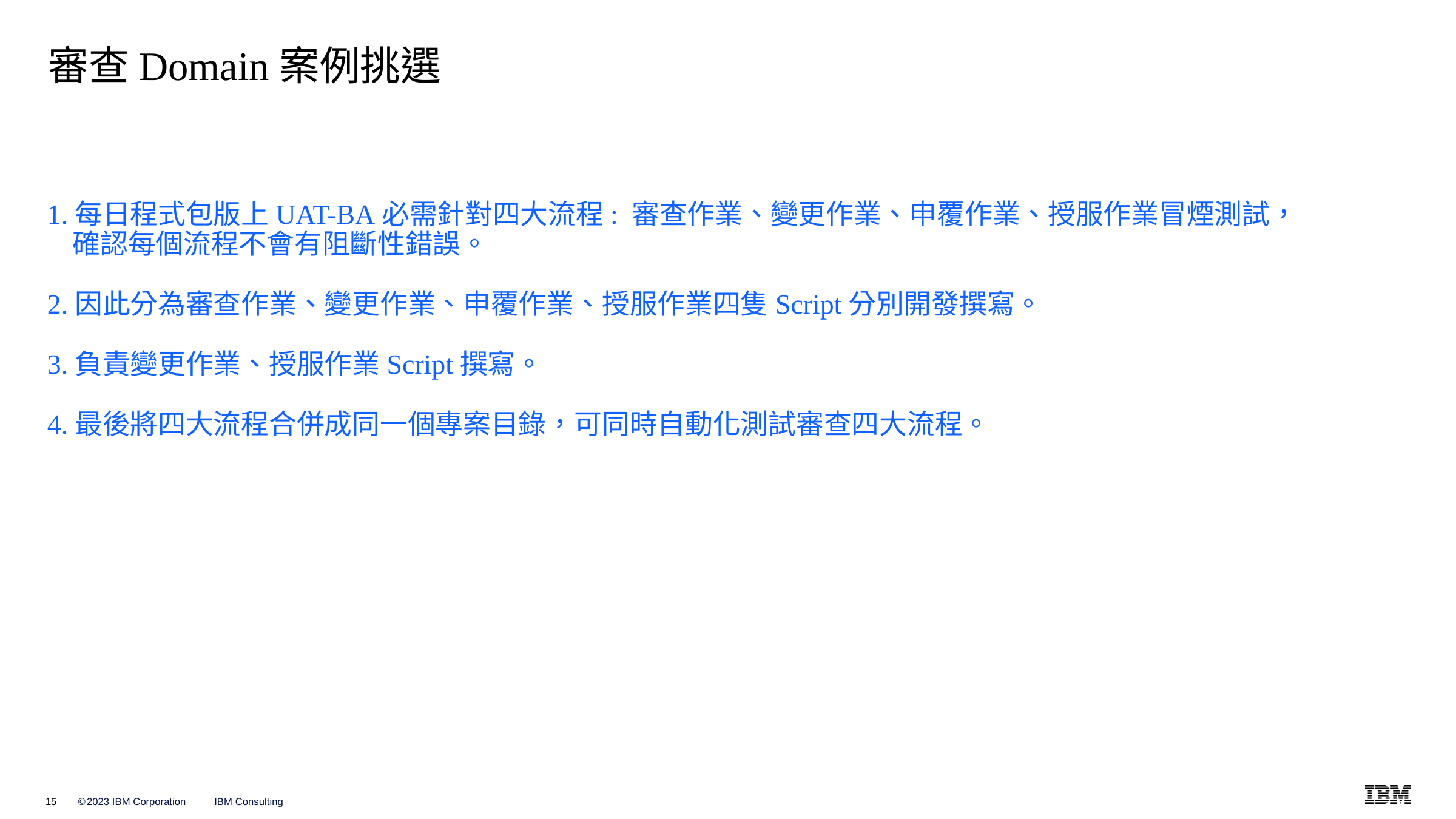

# 審查Domain案例挑選

1.每日程式包版上UAT-BA必需針對四大流程: 審查作業、變更作業、申覆作業、授服作業冒煙測試，
   確認每個流程不會有阻斷性錯誤。

2.因此分為審查作業、變更作業、申覆作業、授服作業四隻Script分別開發撰寫。

3.負責變更作業、授服作業Script撰寫。

4.最後將四大流程合併成同一個專案目錄，可同時自動化測試審查四大流程。